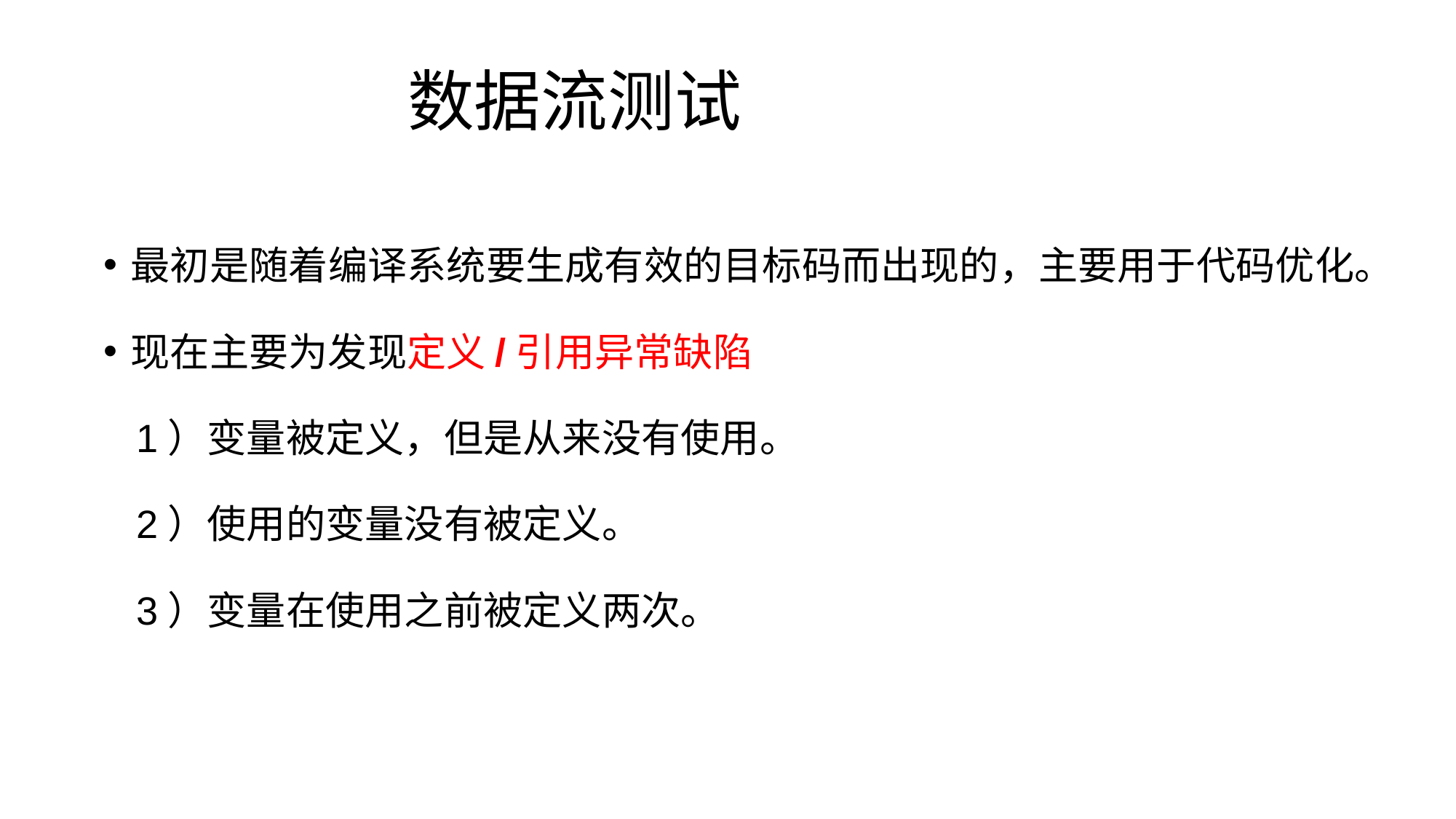

# 数据流测试
最初是随着编译系统要生成有效的目标码而出现的，主要用于代码优化。
现在主要为发现定义/引用异常缺陷
   1）变量被定义，但是从来没有使用。
   2）使用的变量没有被定义。
   3）变量在使用之前被定义两次。